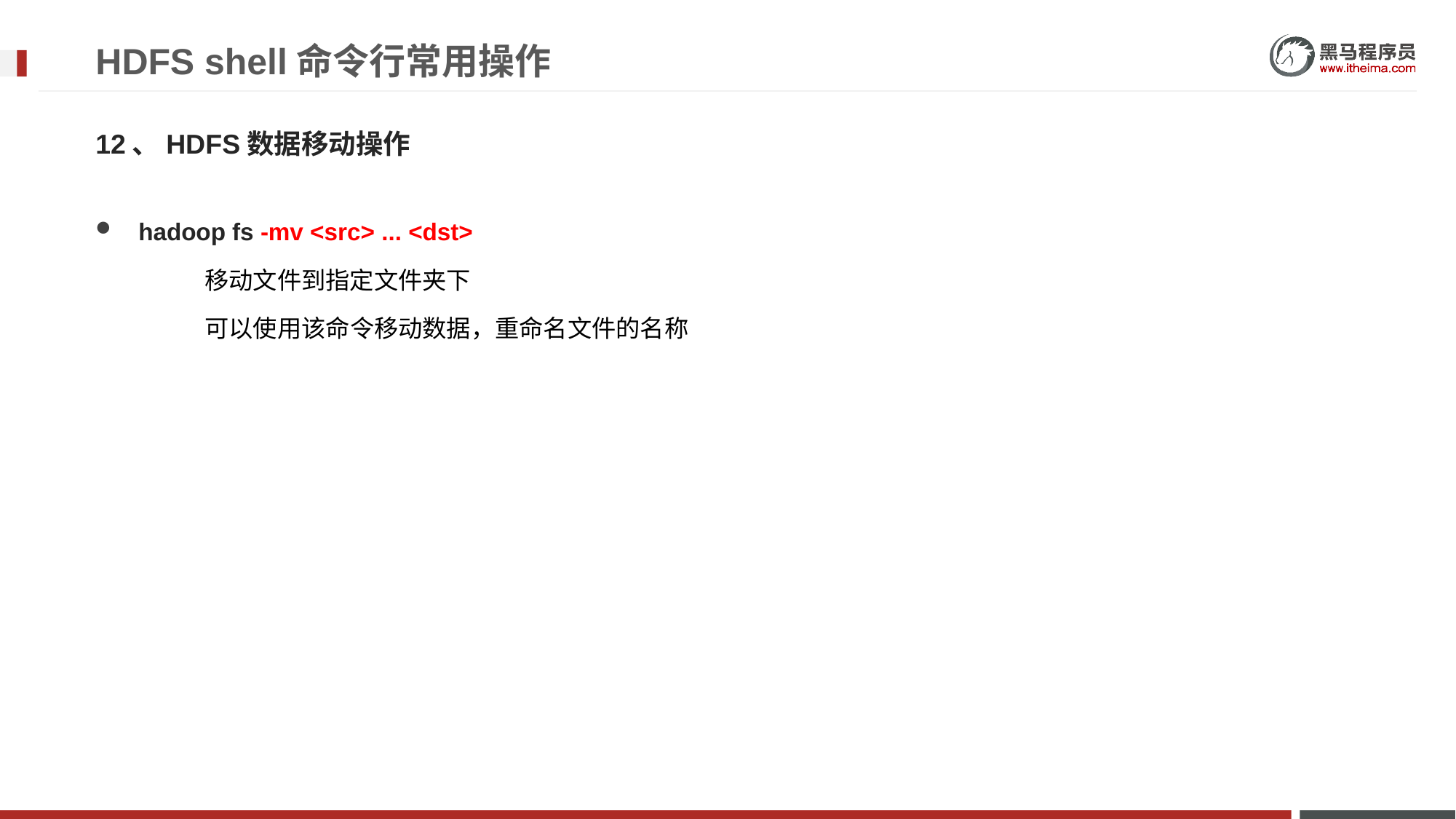

# HDFS shell命令行常用操作
12、HDFS数据移动操作
hadoop fs -mv <src> ... <dst>
	移动文件到指定文件夹下
	可以使用该命令移动数据，重命名文件的名称